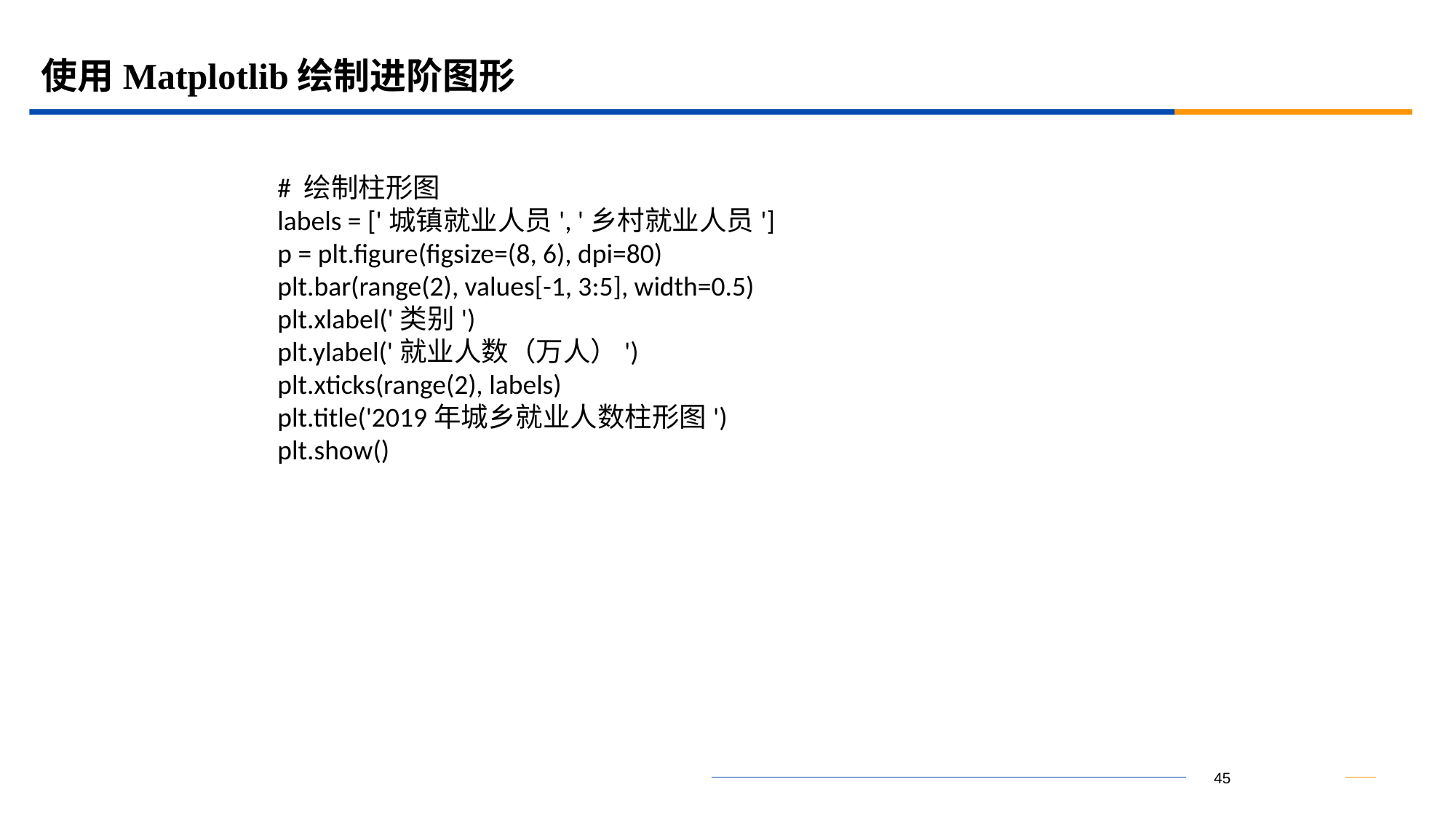

# 使用Matplotlib绘制进阶图形
# 绘制柱形图
labels = ['城镇就业人员', '乡村就业人员']
p = plt.figure(figsize=(8, 6), dpi=80)
plt.bar(range(2), values[-1, 3:5], width=0.5)
plt.xlabel('类别')
plt.ylabel('就业人数（万人）')
plt.xticks(range(2), labels)
plt.title('2019年城乡就业人数柱形图')
plt.show()